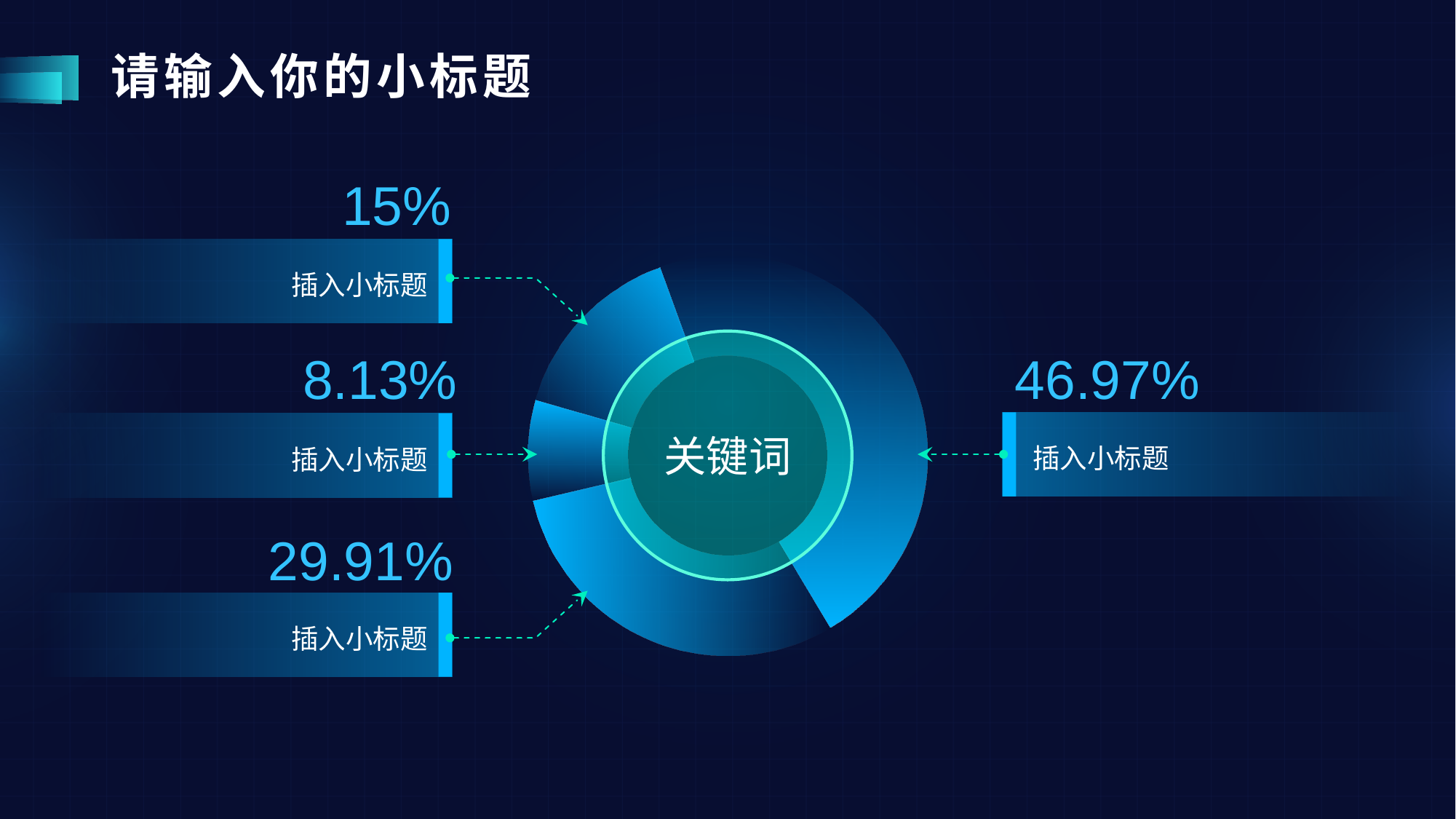

# 请输入你的小标题
15%

### Chart

| Category | 销售额 |
|---|---|
| 第一季度 | 46.97 |
| 第二季度 | 29.91 |
| 第三季度 | 8.13 |
| 第四季度 | 15.0 |
插入小标题

8.13%
46.97%

关键词
插入小标题
插入小标题
29.91%

插入小标题